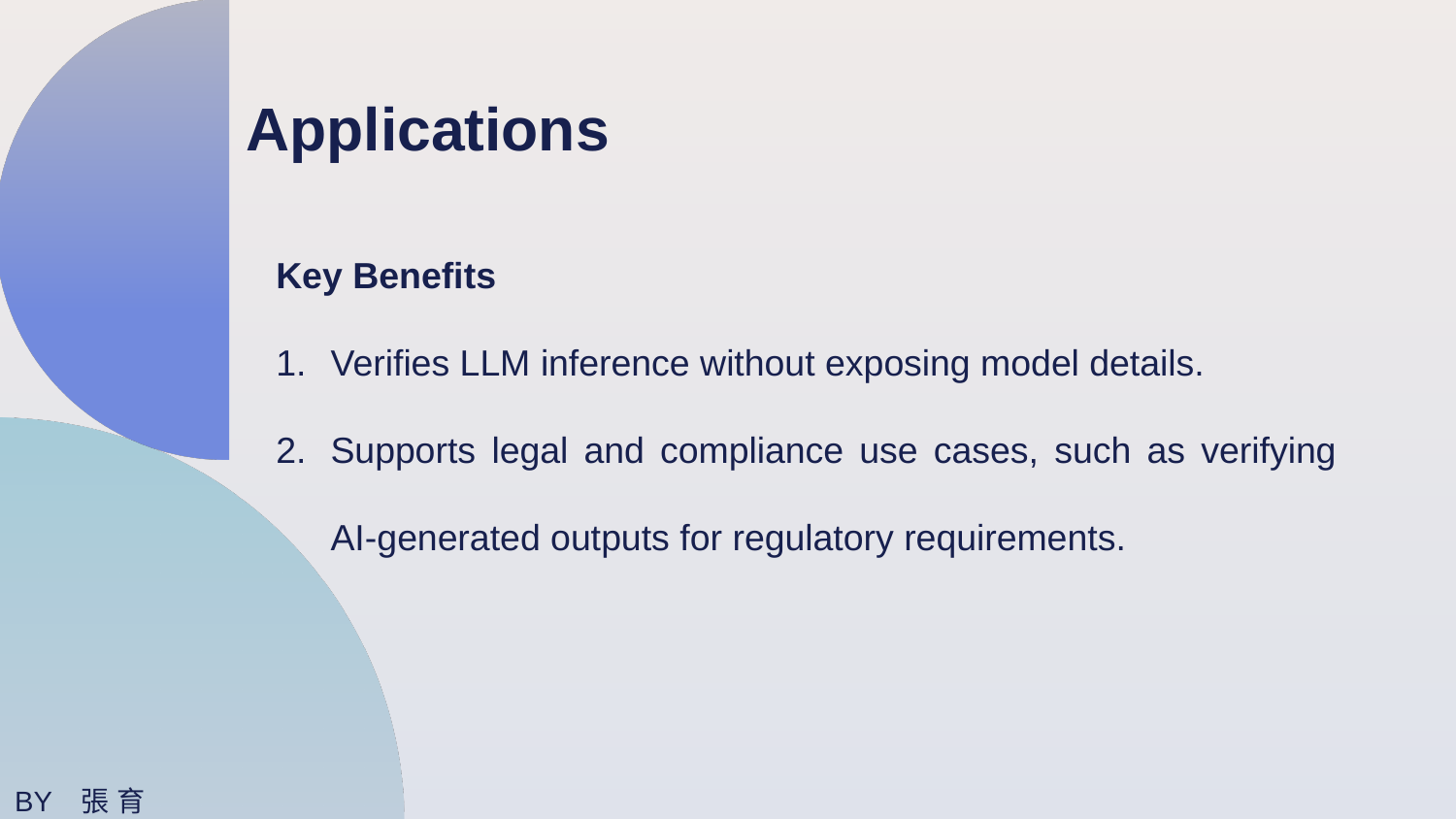

Applications
Key Benefits
Verifies LLM inference without exposing model details.
Supports legal and compliance use cases, such as verifying AI-generated outputs for regulatory requirements.
BY 張育丞